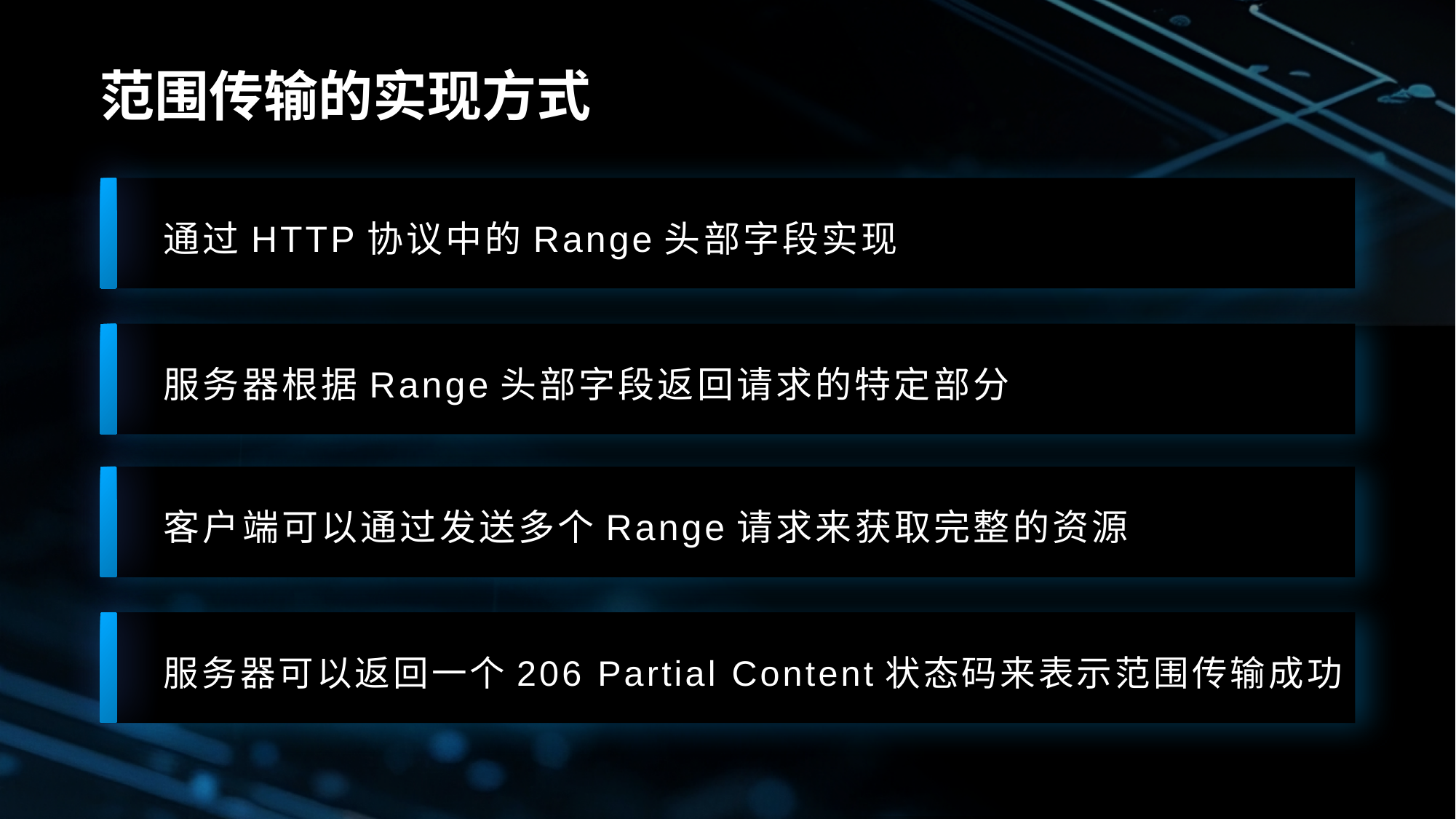

# 范围传输的实现方式
通过HTTP协议中的Range头部字段实现

服务器根据Range头部字段返回请求的特定部分

客户端可以通过发送多个Range请求来获取完整的资源

服务器可以返回一个206 Partial Content状态码来表示范围传输成功